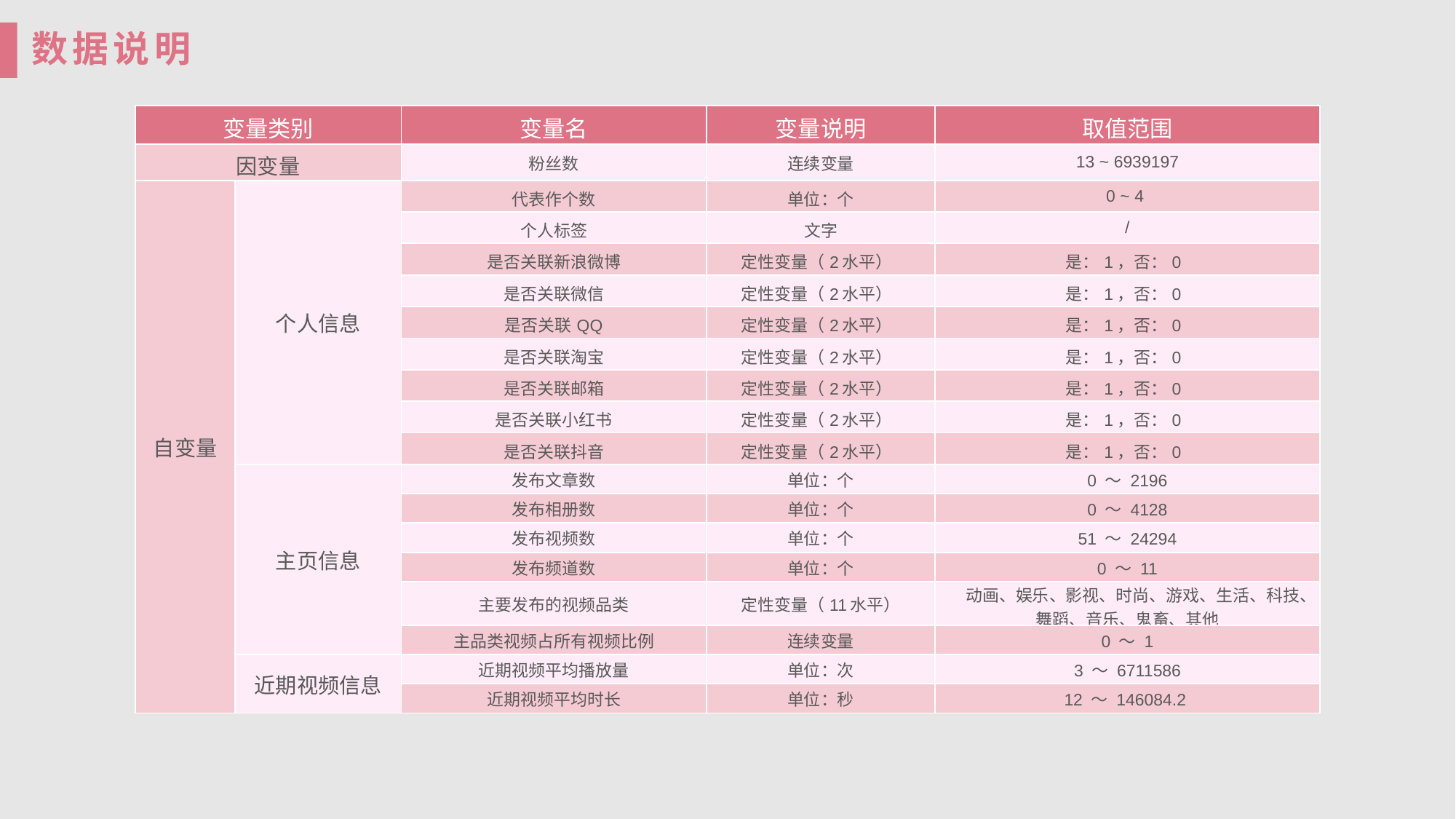

数据说明

| 变量类别 |  | 变量名 | 变量说明 | 取值范围 |
| --- | --- | --- | --- | --- |
| 因变量 |  | 粉丝数 | 连续变量 | 13 ~ 6939197 |
| 自变量 | 个人信息 | 代表作个数 | 单位：个 | 0 ~ 4 |
|  |  | 个人标签 | 文字 | / |
|  |  | 是否关联新浪微博 | 定性变量（2水平） | 是：1，否：0 |
|  |  | 是否关联微信 | 定性变量（2水平） | 是：1，否：0 |
|  |  | 是否关联QQ | 定性变量（2水平） | 是：1，否：0 |
|  |  | 是否关联淘宝 | 定性变量（2水平） | 是：1，否：0 |
|  |  | 是否关联邮箱 | 定性变量（2水平） | 是：1，否：0 |
|  |  | 是否关联小红书 | 定性变量（2水平） | 是：1，否：0 |
|  |  | 是否关联抖音 | 定性变量（2水平） | 是：1，否：0 |
|  | 主页信息 | 发布文章数 | 单位：个 | 0 ～ 2196 |
|  |  | 发布相册数 | 单位：个 | 0 ～ 4128 |
|  |  | 发布视频数 | 单位：个 | 51 ～ 24294 |
|  |  | 发布频道数 | 单位：个 | 0 ～ 11 |
|  |  | 主要发布的视频品类 | 定性变量（11水平） | 动画、娱乐、影视、时尚、游戏、生活、科技、 舞蹈、音乐、鬼畜、其他 |
|  |  | 主品类视频占所有视频比例 | 连续变量 | 0 ～ 1 |
|  | 近期视频信息 | 近期视频平均播放量 | 单位：次 | 3 ～ 6711586 |
|  |  | 近期视频平均时长 | 单位：秒 | 12 ～ 146084.2 |